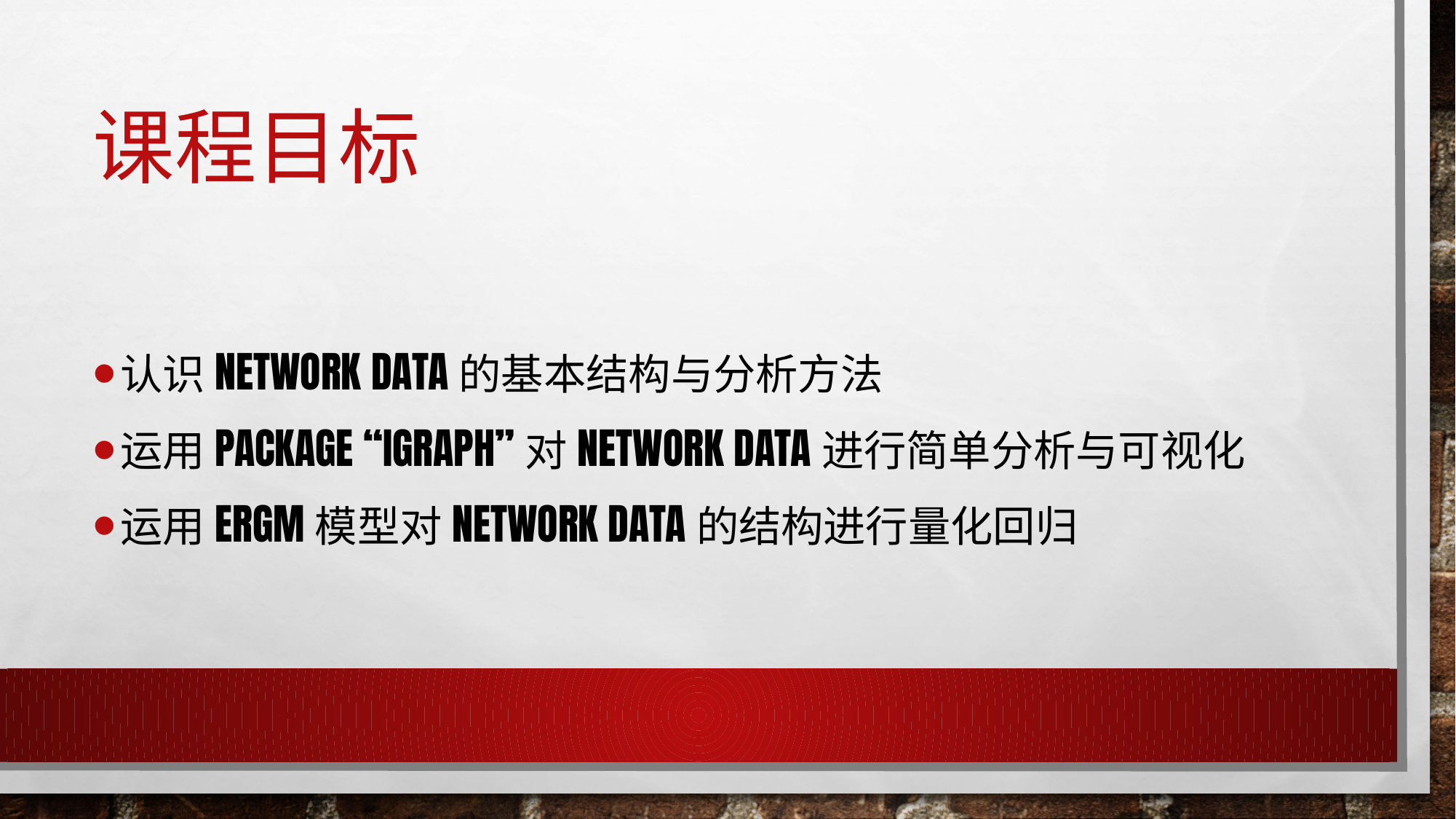

# 课程目标
认识Network DATA的基本结构与分析方法
运用PACKAGE “IGRAPH”对NETWORK DATA进行简单分析与可视化
运用ERGM模型对NETWORK DATA的结构进行量化回归